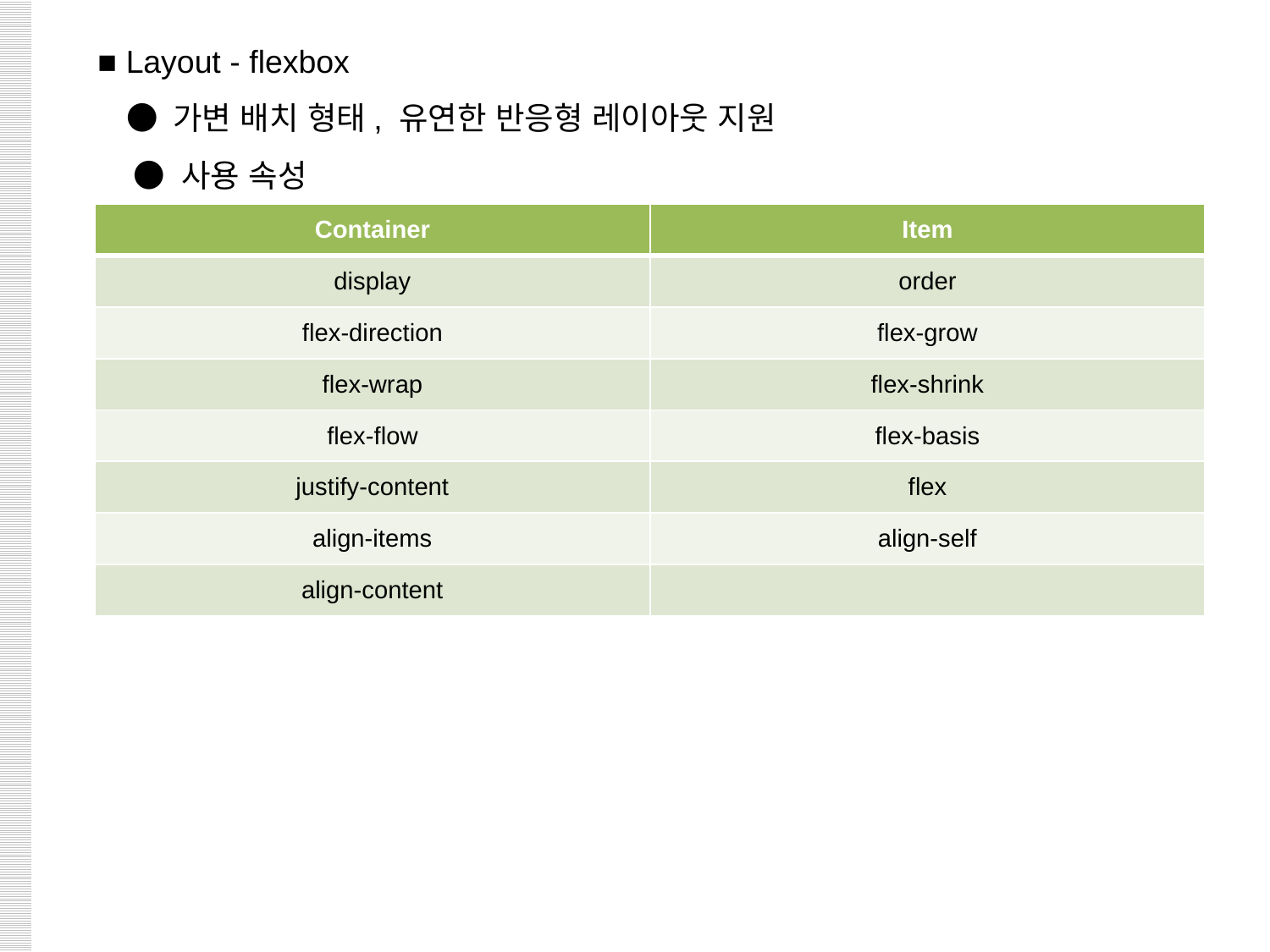

■ Layout - flexbox
    ● 가변 배치 형태, 유연한 반응형 레이아웃 지원
    ● 사용 속성
| Container | Item |
| --- | --- |
| display | order |
| flex-direction | flex-grow |
| flex-wrap | flex-shrink |
| flex-flow | flex-basis |
| justify-content | flex |
| align-items | align-self |
| align-content |  |